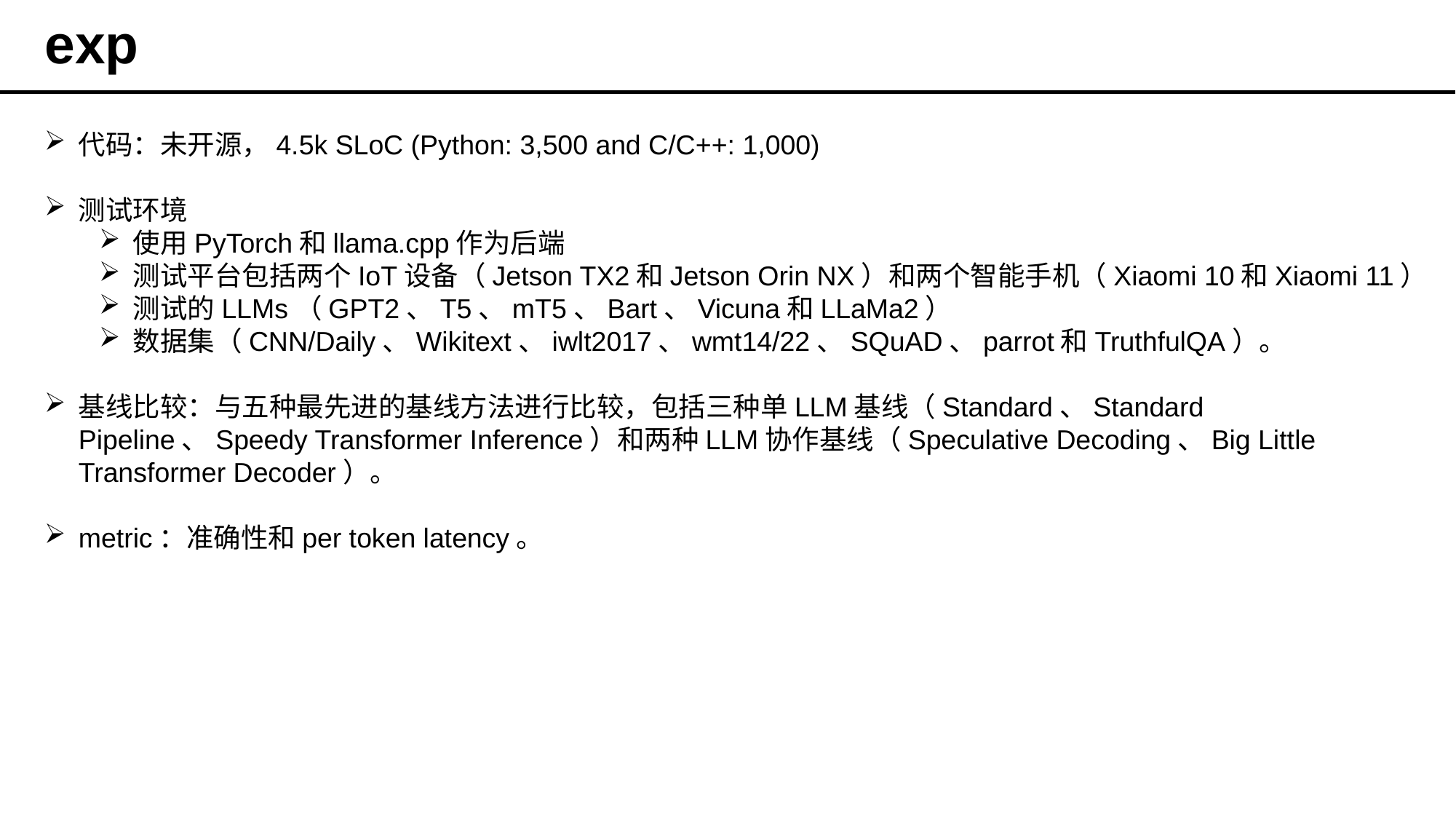

# exp
代码：未开源，4.5k SLoC (Python: 3,500 and C/C++: 1,000)

测试环境
使用PyTorch和llama.cpp作为后端
测试平台包括两个IoT设备（Jetson TX2和Jetson Orin NX）和两个智能手机（Xiaomi 10和Xiaomi 11）
测试的LLMs（GPT2、T5、mT5、Bart、Vicuna和LLaMa2）
数据集（CNN/Daily、Wikitext、iwlt2017、wmt14/22、SQuAD、parrot和TruthfulQA）。

基线比较：与五种最先进的基线方法进行比较，包括三种单LLM基线（Standard、Standard Pipeline、Speedy Transformer Inference）和两种LLM协作基线（Speculative Decoding、Big Little Transformer Decoder）。

metric：准确性和per token latency。